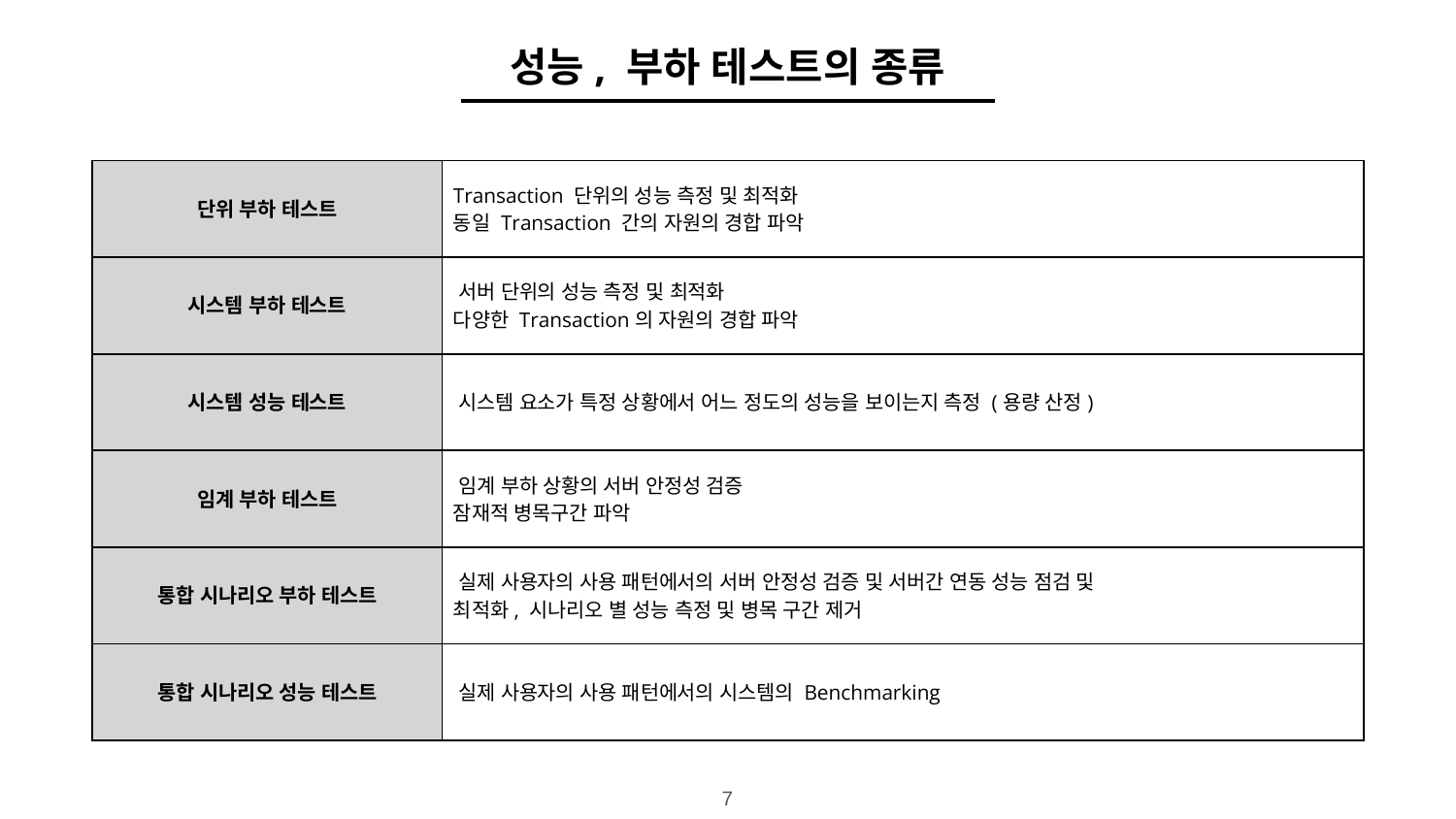

성능, 부하 테스트의 종류
| 단위 부하 테스트 | Transaction 단위의 성능 측정 및 최적화 동일 Transaction 간의 자원의 경합 파악 |
| --- | --- |
| 시스템 부하 테스트 | 서버 단위의 성능 측정 및 최적화 다양한 Transaction의 자원의 경합 파악 |
| 시스템 성능 테스트 | 시스템 요소가 특정 상황에서 어느 정도의 성능을 보이는지 측정 (용량 산정) |
| 임계 부하 테스트 | 임계 부하 상황의 서버 안정성 검증 잠재적 병목구간 파악 |
| 통합 시나리오 부하 테스트 | 실제 사용자의 사용 패턴에서의 서버 안정성 검증 및 서버간 연동 성능 점검 및 최적화, 시나리오 별 성능 측정 및 병목 구간 제거 |
| 통합 시나리오 성능 테스트 | 실제 사용자의 사용 패턴에서의 시스템의 Benchmarking |
7